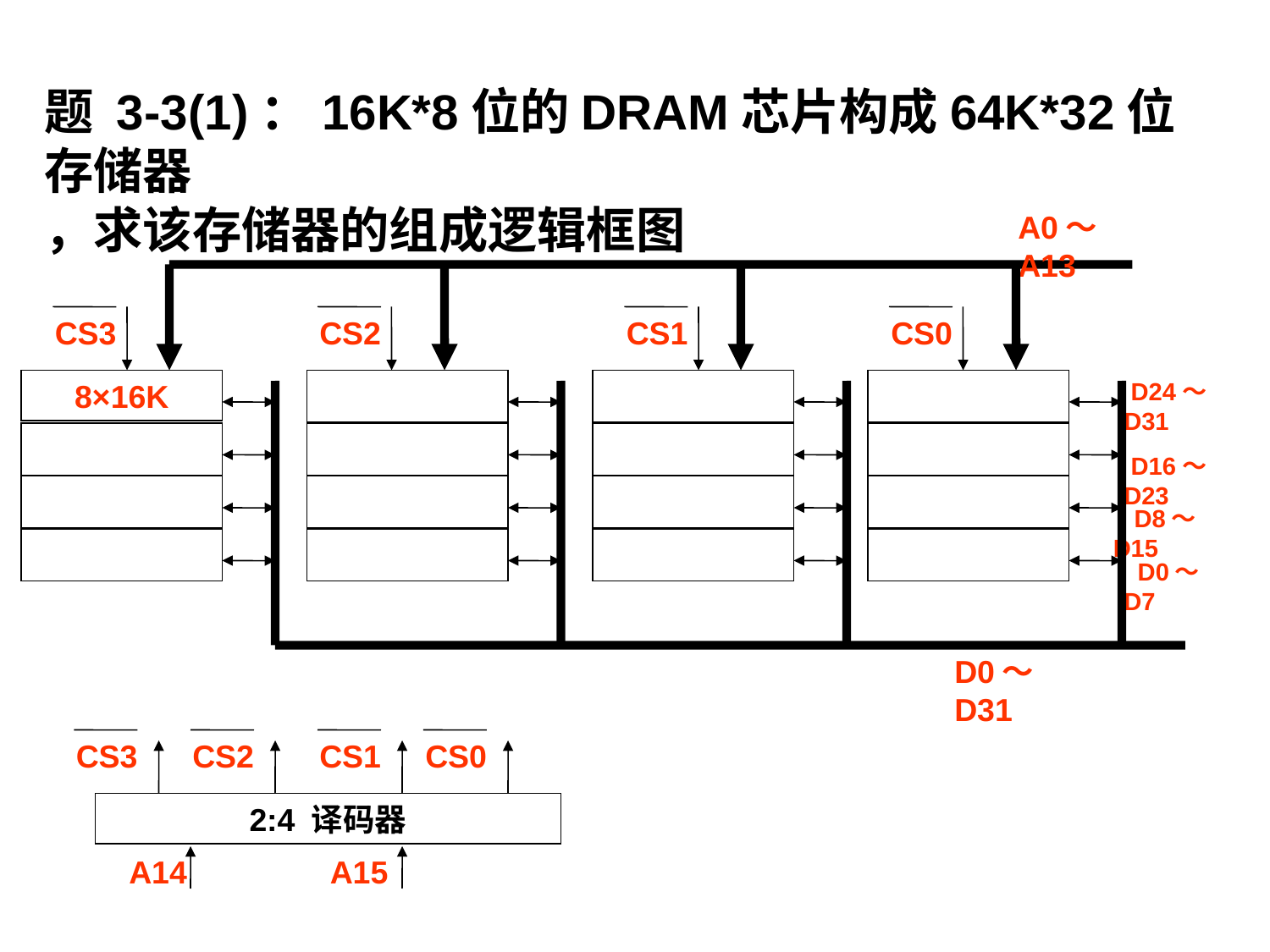

题 3-3(1)：16K*8位的DRAM芯片构成64K*32位存储器
，求该存储器的组成逻辑框图
A0～A13

CS3

CS2

CS1

CS0

8×16K

 D24～D31

 D16～D23
   D8～D15
  D0～D7

D0～D31
CS3

CS2

CS1

CS0

2:4 译码器
A14

A15